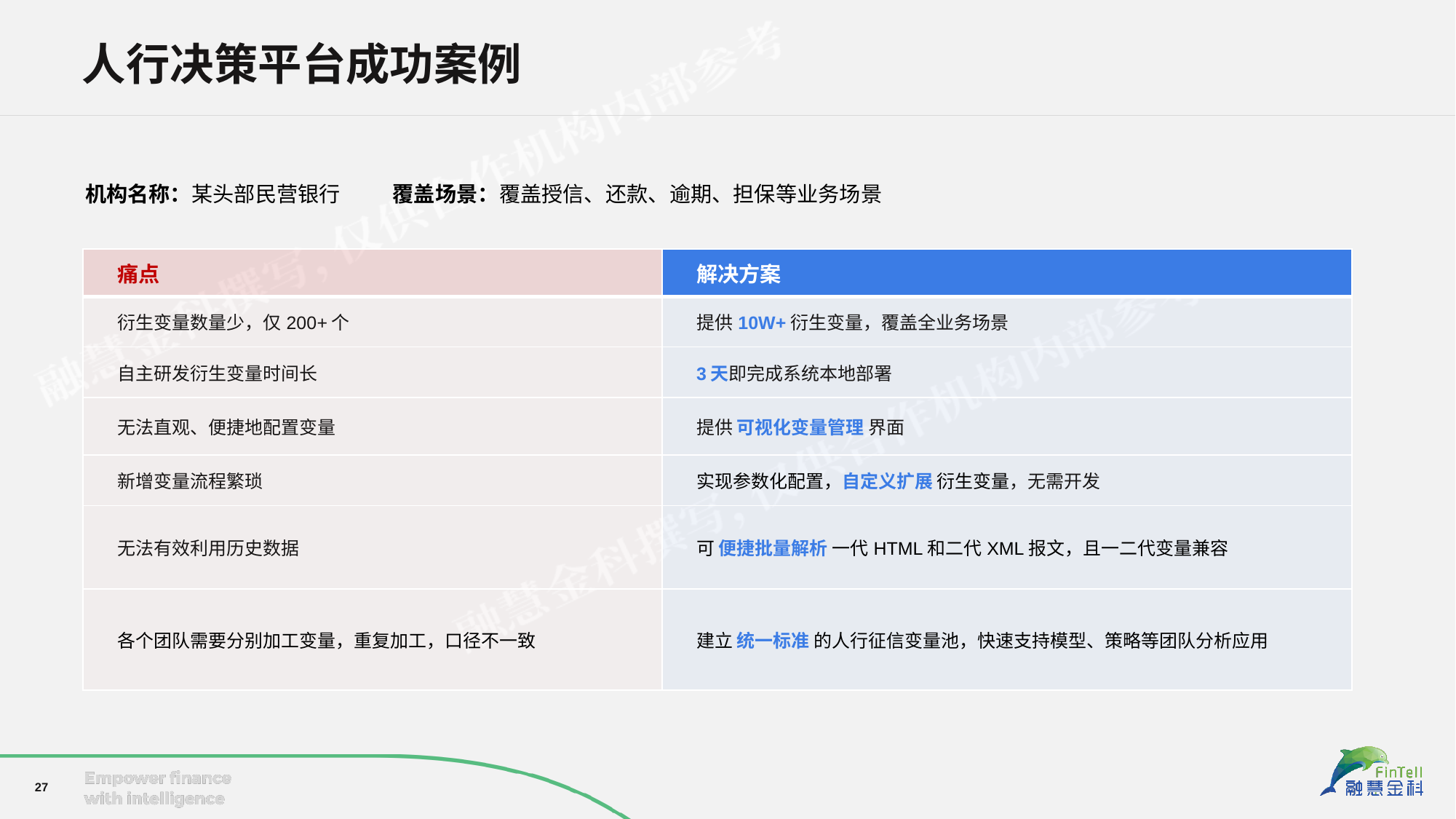

人行决策平台成功案例
机构名称：某头部民营银行
覆盖场景：覆盖授信、还款、逾期、担保等业务场景
| 痛点 | 解决方案 |
| --- | --- |
| 衍生变量数量少，仅200+个 | 提供10W+衍生变量，覆盖全业务场景 |
| 自主研发衍生变量时间长 | 3天即完成系统本地部署 |
| 无法直观、便捷地配置变量 | 提供 可视化变量管理 界面 |
| 新增变量流程繁琐 | 实现参数化配置，自定义扩展 衍生变量，无需开发 |
| 无法有效利用历史数据 | 可 便捷批量解析 一代HTML和二代XML报文，且一二代变量兼容 |
| 各个团队需要分别加工变量，重复加工，口径不一致 | 建立 统一标准 的人行征信变量池，快速支持模型、策略等团队分析应用 |